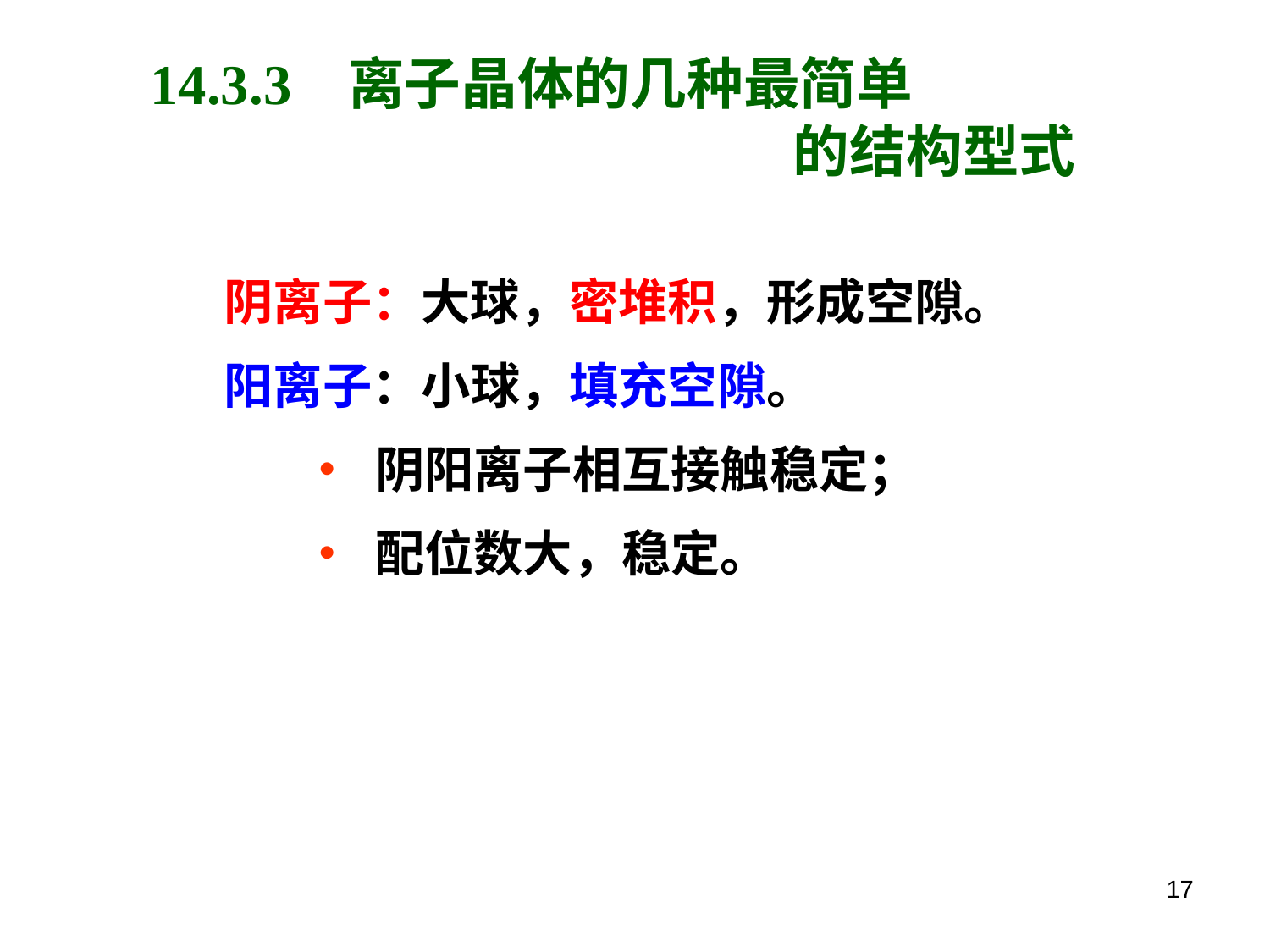

14.3.3   离子晶体的几种最简单
                                               的结构型式
阴离子：大球，密堆积，形成空隙。
阳离子：小球，填充空隙。
       • 阴阳离子相互接触稳定；
       • 配位数大，稳定。
17